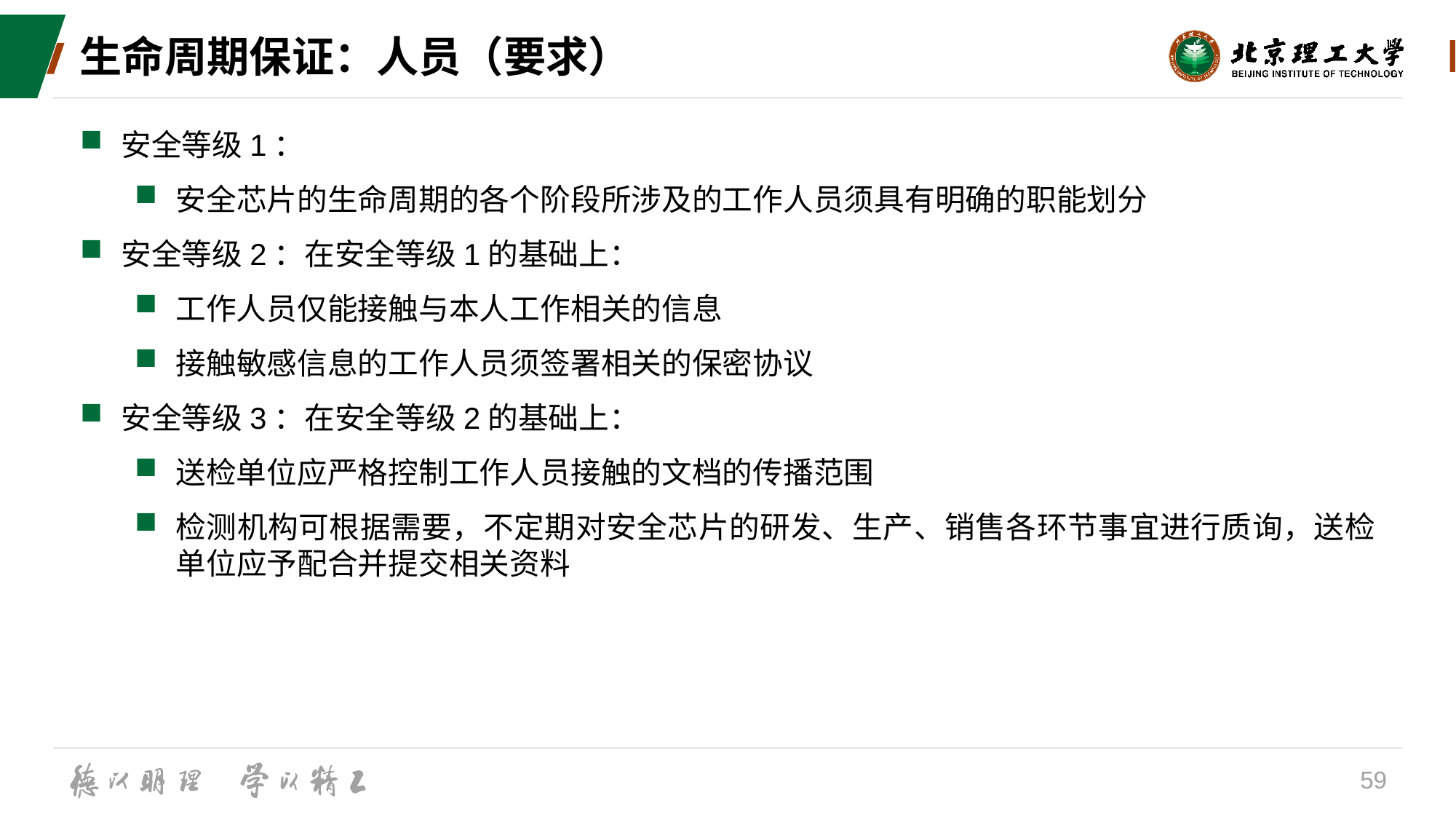

# 生命周期保证：人员（要求）
安全等级1：
安全芯片的生命周期的各个阶段所涉及的工作人员须具有明确的职能划分
安全等级2：在安全等级1的基础上：
工作人员仅能接触与本人工作相关的信息
接触敏感信息的工作人员须签署相关的保密协议
安全等级3：在安全等级2的基础上：
送检单位应严格控制工作人员接触的文档的传播范围
检测机构可根据需要，不定期对安全芯片的研发、生产、销售各环节事宜进行质询，送检单位应予配合并提交相关资料